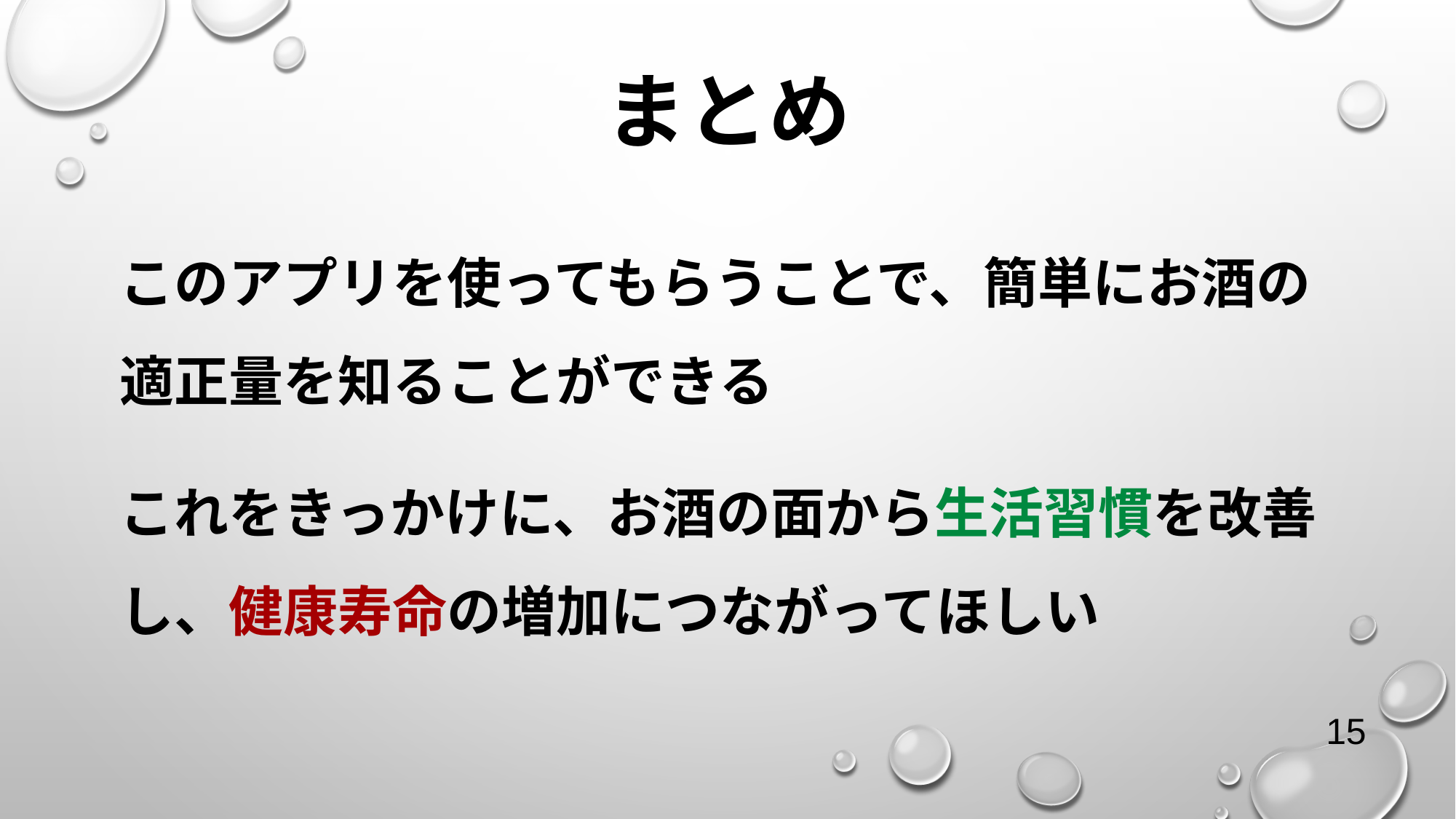

# まとめ
このアプリを使ってもらうことで、簡単にお酒の適正量を知ることができる
これをきっかけに、お酒の面から生活習慣を改善し、健康寿命の増加につながってほしい
15